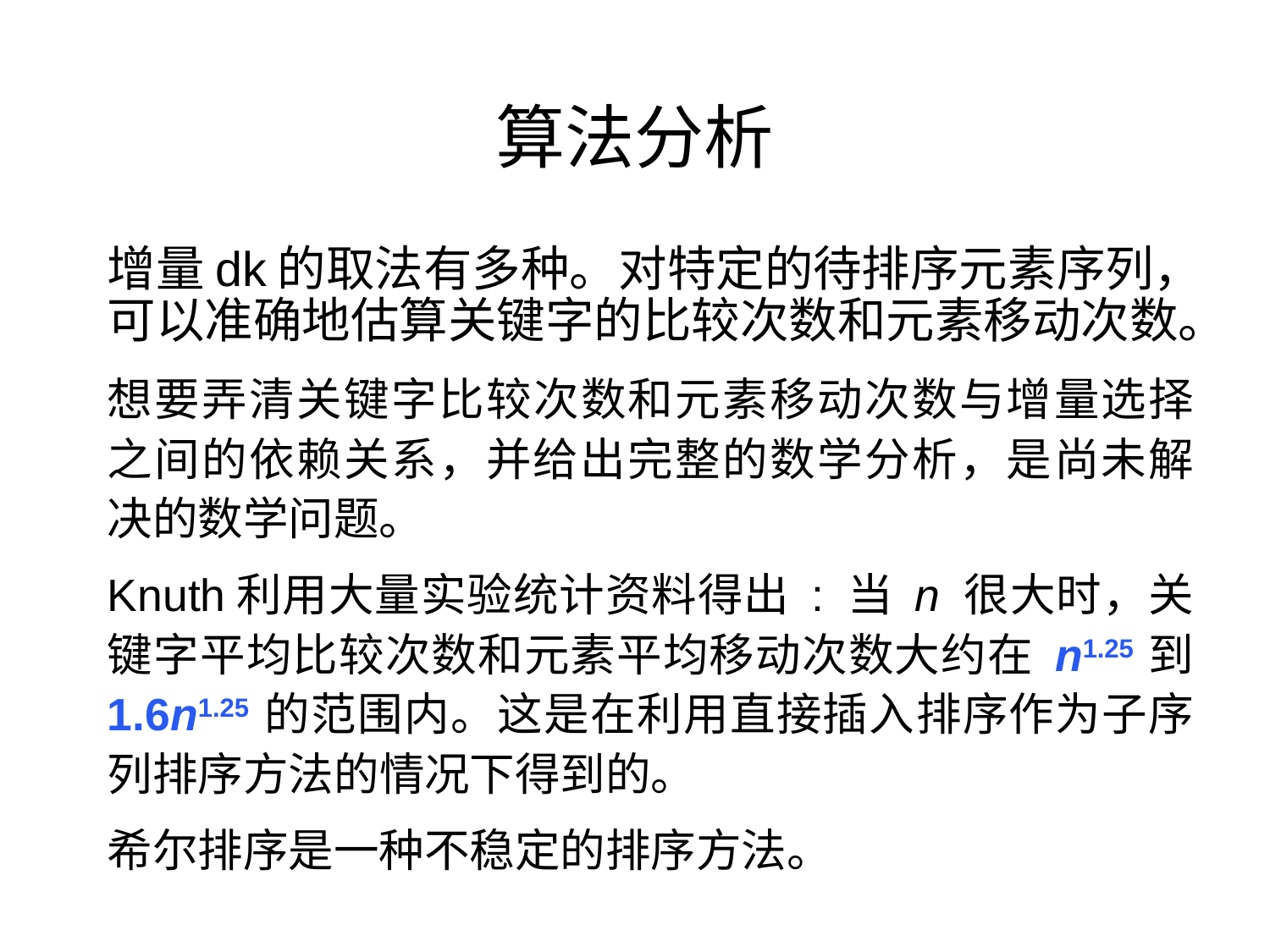

算法分析

增量dk的取法有多种。对特定的待排序元素序列，可以准确地估算关键字的比较次数和元素移动次数。
想要弄清关键字比较次数和元素移动次数与增量选择之间的依赖关系，并给出完整的数学分析，是尚未解决的数学问题。
Knuth利用大量实验统计资料得出 : 当 n 很大时，关键字平均比较次数和元素平均移动次数大约在 n1.25 到 1.6n1.25 的范围内。这是在利用直接插入排序作为子序列排序方法的情况下得到的。
希尔排序是一种不稳定的排序方法。